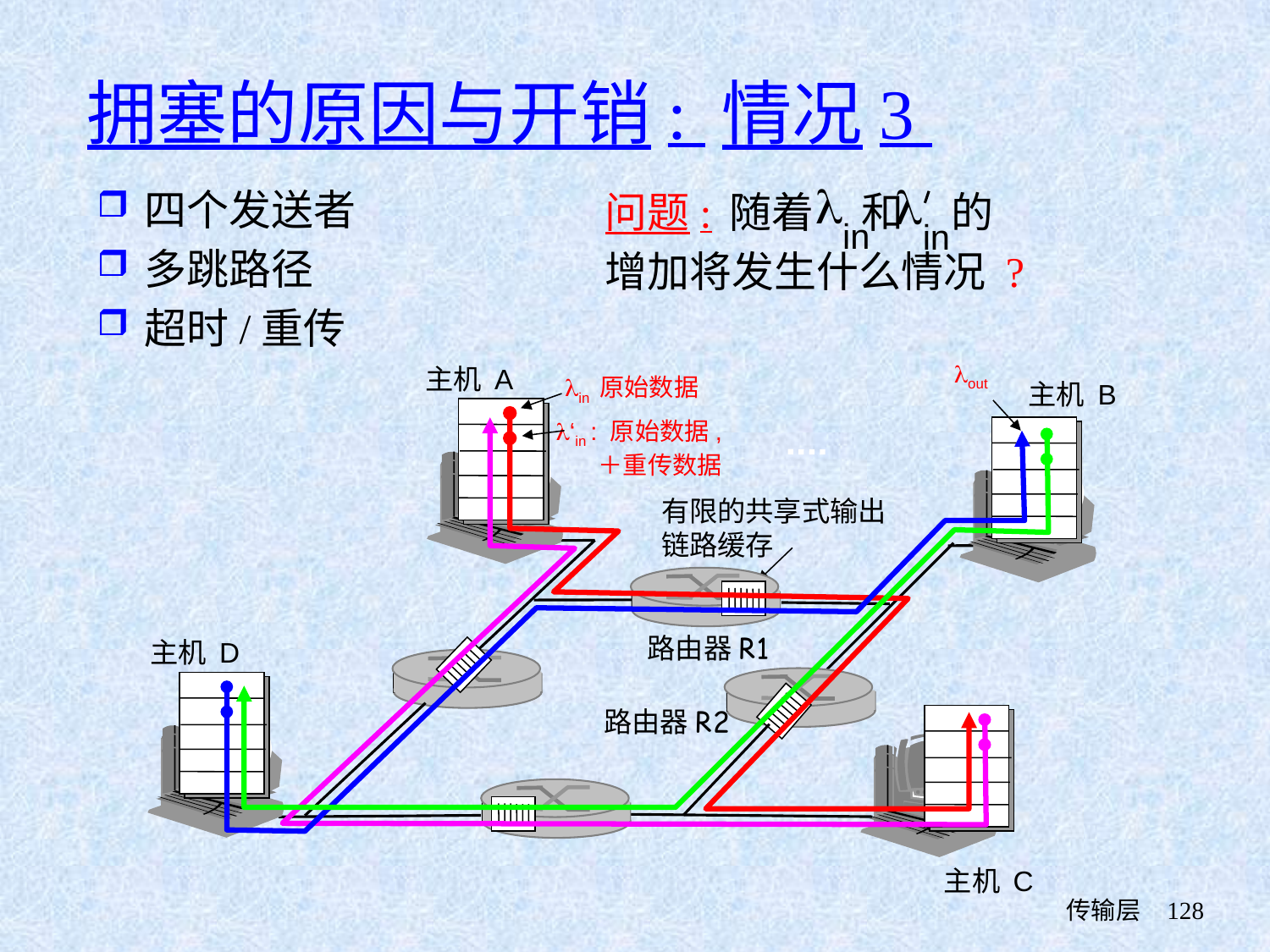

# 拥塞的原因与开销: 情况3
λ
in
λ
in

四个发送者
多跳路径
超时/重传

问题: 随着     和     的
增加将发生什么情况 ?
λout
主机 A

λin 原始数据
主机 B

λ‘in : 原始数据,
＋重传数据

有限的共享式输出链路缓存

路由器R1

主机 D

路由器R2

主机 C
 传输层
128